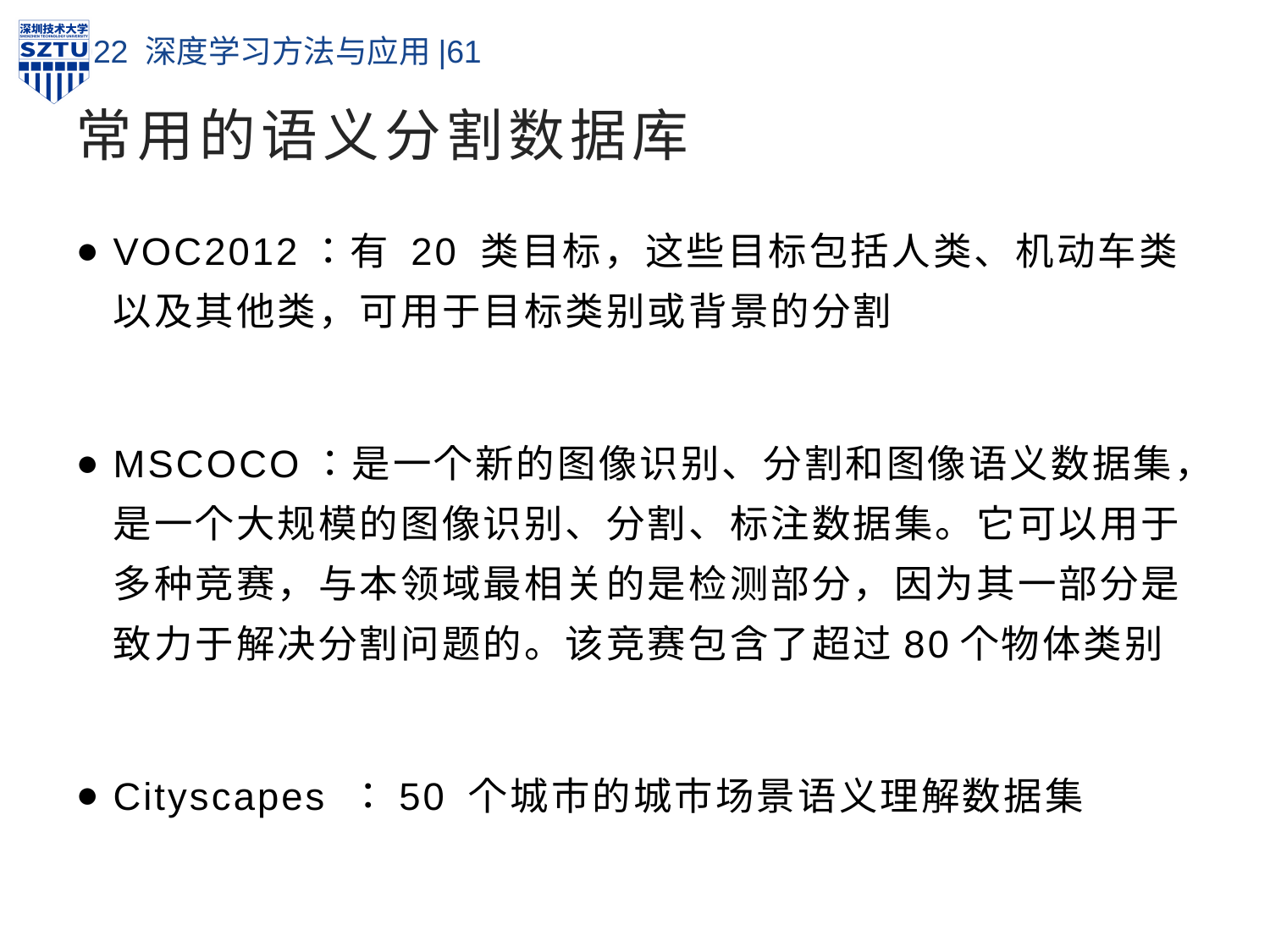

# 常用的语义分割数据库
VOC2012：有 20 类目标，这些目标包括人类、机动车类以及其他类，可用于目标类别或背景的分割

MSCOCO：是一个新的图像识别、分割和图像语义数据集，是一个大规模的图像识别、分割、标注数据集。它可以用于多种竞赛，与本领域最相关的是检测部分，因为其一部分是致力于解决分割问题的。该竞赛包含了超过80个物体类别

Cityscapes ：50 个城市的城市场景语义理解数据集
61